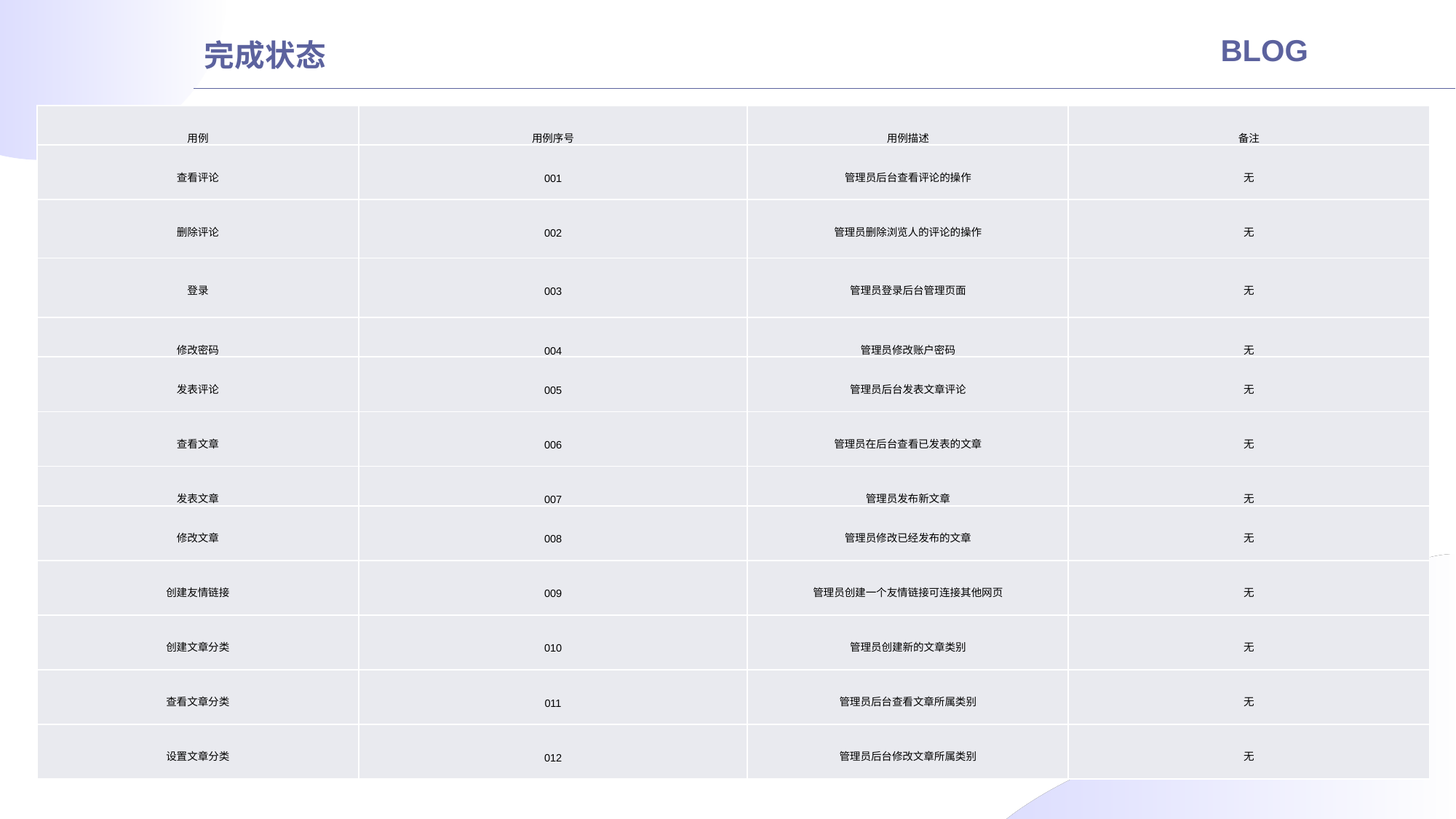

完成状态
BLOG
| 用例 | 用例序号 | 用例描述 | 备注 |
| --- | --- | --- | --- |
| 查看评论 | 001 | 管理员后台查看评论的操作 | 无 |
| 删除评论 | 002 | 管理员删除浏览人的评论的操作 | 无 |
| 登录 | 003 | 管理员登录后台管理页面 | 无 |
| 修改密码 | 004 | 管理员修改账户密码 | 无 |
| 发表评论 | 005 | 管理员后台发表文章评论 | 无 |
| 查看文章 | 006 | 管理员在后台查看已发表的文章 | 无 |
| 发表文章 | 007 | 管理员发布新文章 | 无 |
| 修改文章 | 008 | 管理员修改已经发布的文章 | 无 |
| 创建友情链接 | 009 | 管理员创建一个友情链接可连接其他网页 | 无 |
| 创建文章分类 | 010 | 管理员创建新的文章类别 | 无 |
| 查看文章分类 | 011 | 管理员后台查看文章所属类别 | 无 |
| 设置文章分类 | 012 | 管理员后台修改文章所属类别 | 无 |

01
02